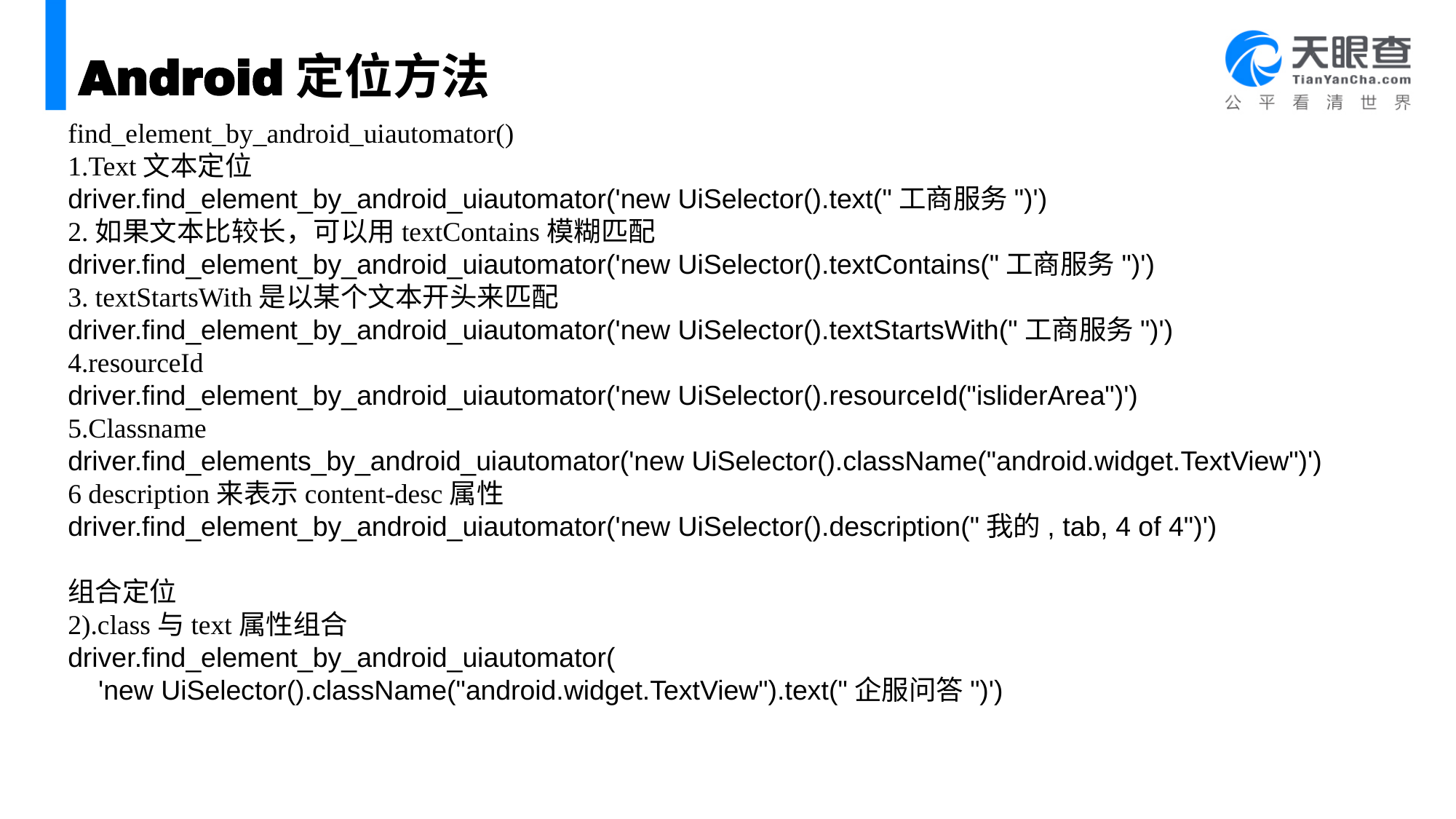

# Android定位方法
find_element_by_android_uiautomator()
1.Text文本定位
driver.find_element_by_android_uiautomator('new UiSelector().text("工商服务")')
2.如果文本比较长，可以用textContains模糊匹配
driver.find_element_by_android_uiautomator('new UiSelector().textContains("工商服务")')
3. textStartsWith是以某个文本开头来匹配
driver.find_element_by_android_uiautomator('new UiSelector().textStartsWith("工商服务")')
4.resourceId
driver.find_element_by_android_uiautomator('new UiSelector().resourceId("isliderArea")')
5.Classname
driver.find_elements_by_android_uiautomator('new UiSelector().className("android.widget.TextView")')
6 description来表示content-desc属性
driver.find_element_by_android_uiautomator('new UiSelector().description("我的, tab, 4 of 4")')
组合定位
2).class与text属性组合
driver.find_element_by_android_uiautomator(
    'new UiSelector().className("android.widget.TextView").text("企服问答")')